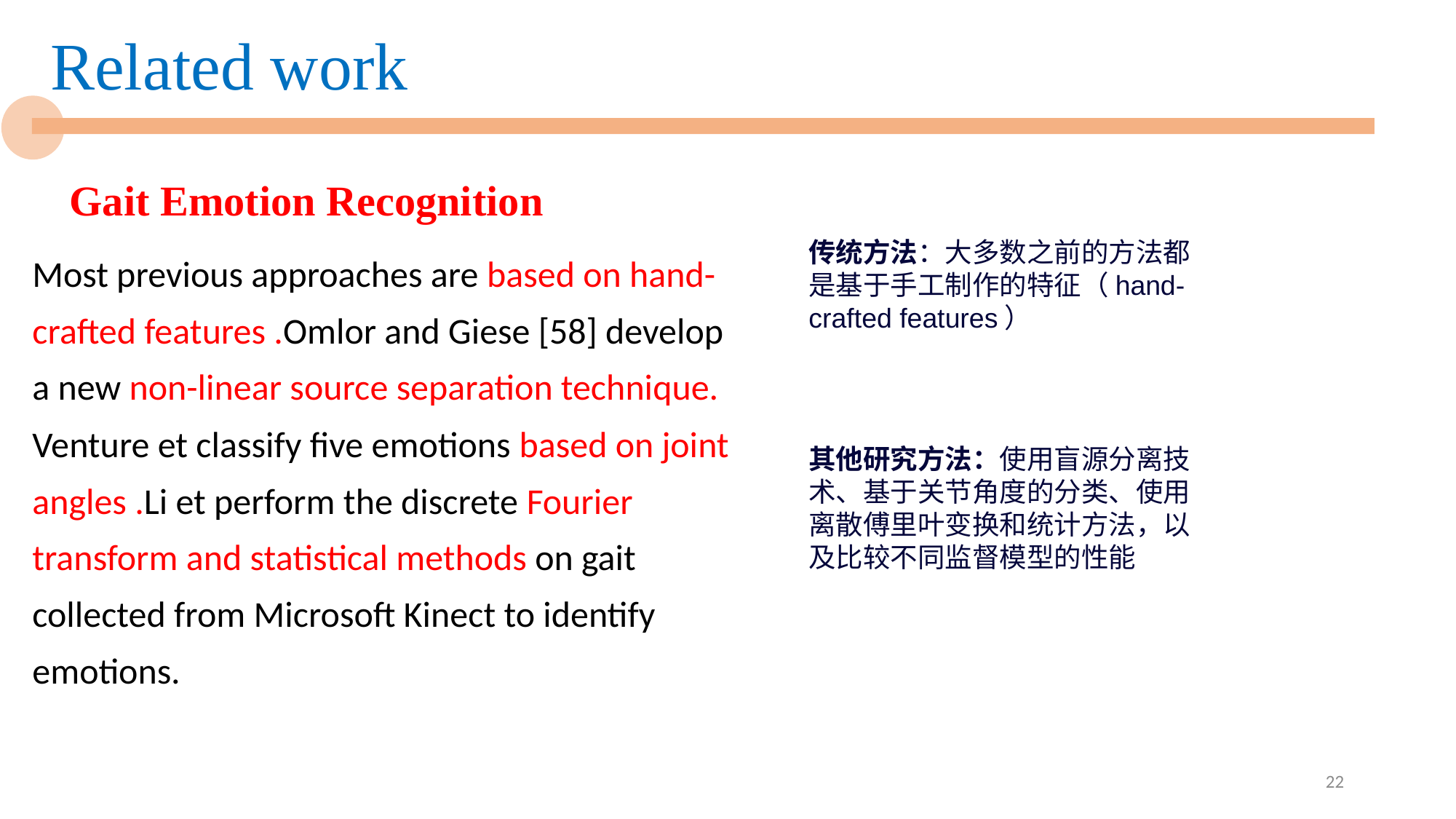

Related work

# Gait Emotion Recognition
传统方法：大多数之前的方法都是基于手工制作的特征（hand-crafted features）
其他研究方法：使用盲源分离技术、基于关节角度的分类、使用离散傅里叶变换和统计方法，以及比较不同监督模型的性能

Most previous approaches are based on hand-crafted features .Omlor and Giese [58] develop a new non-linear source separation technique. Venture et classify five emotions based on joint angles .Li et perform the discrete Fourier transform and statistical methods on gait collected from Microsoft Kinect to identify emotions.
22